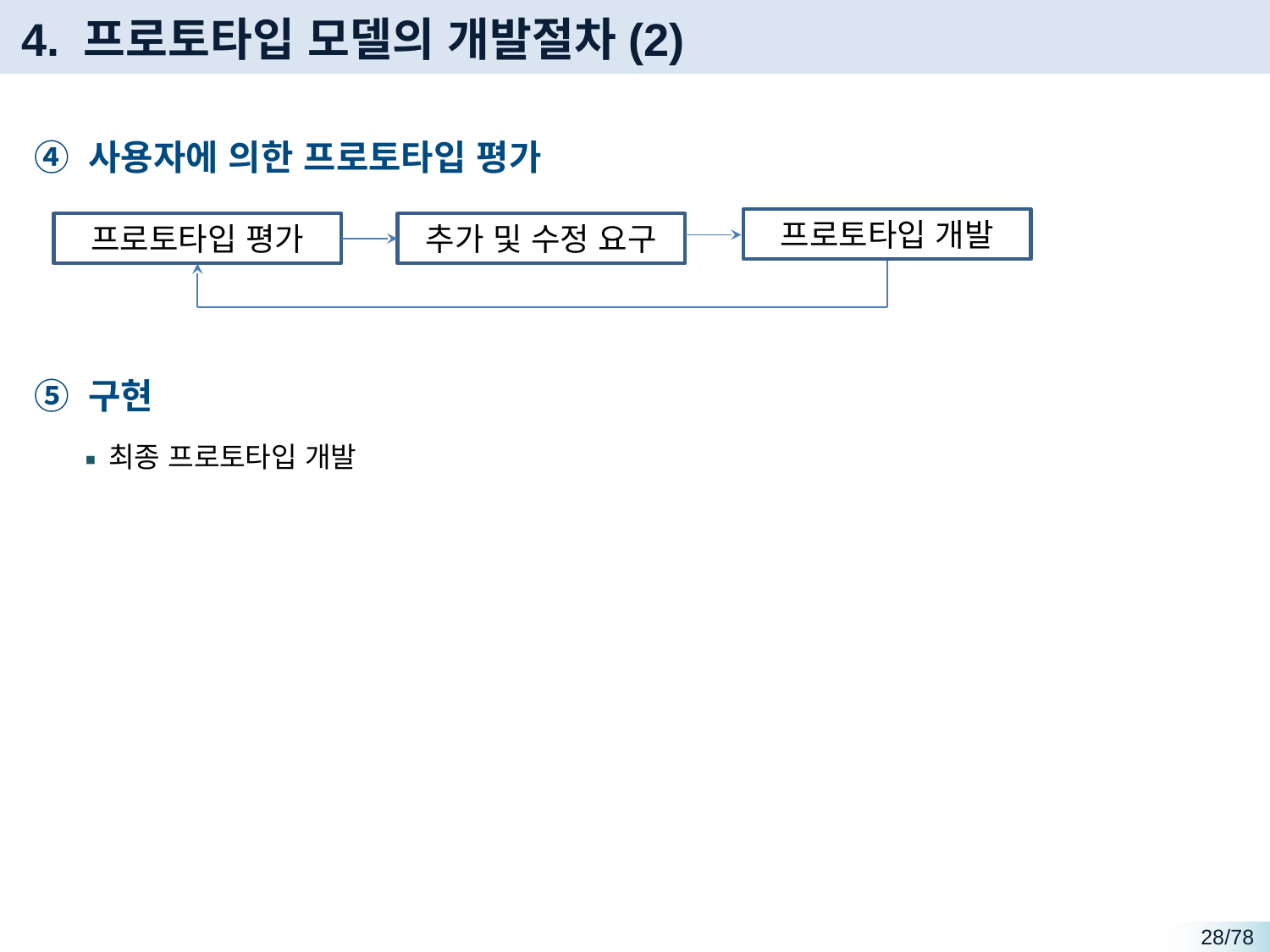

# 4. 프로토타입 모델의 개발절차(2)
④ 사용자에 의한 프로토타입 평가

⑤ 구현
최종 프로토타입 개발

프로토타입 개발
프로토타입 평가
추가 및 수정 요구